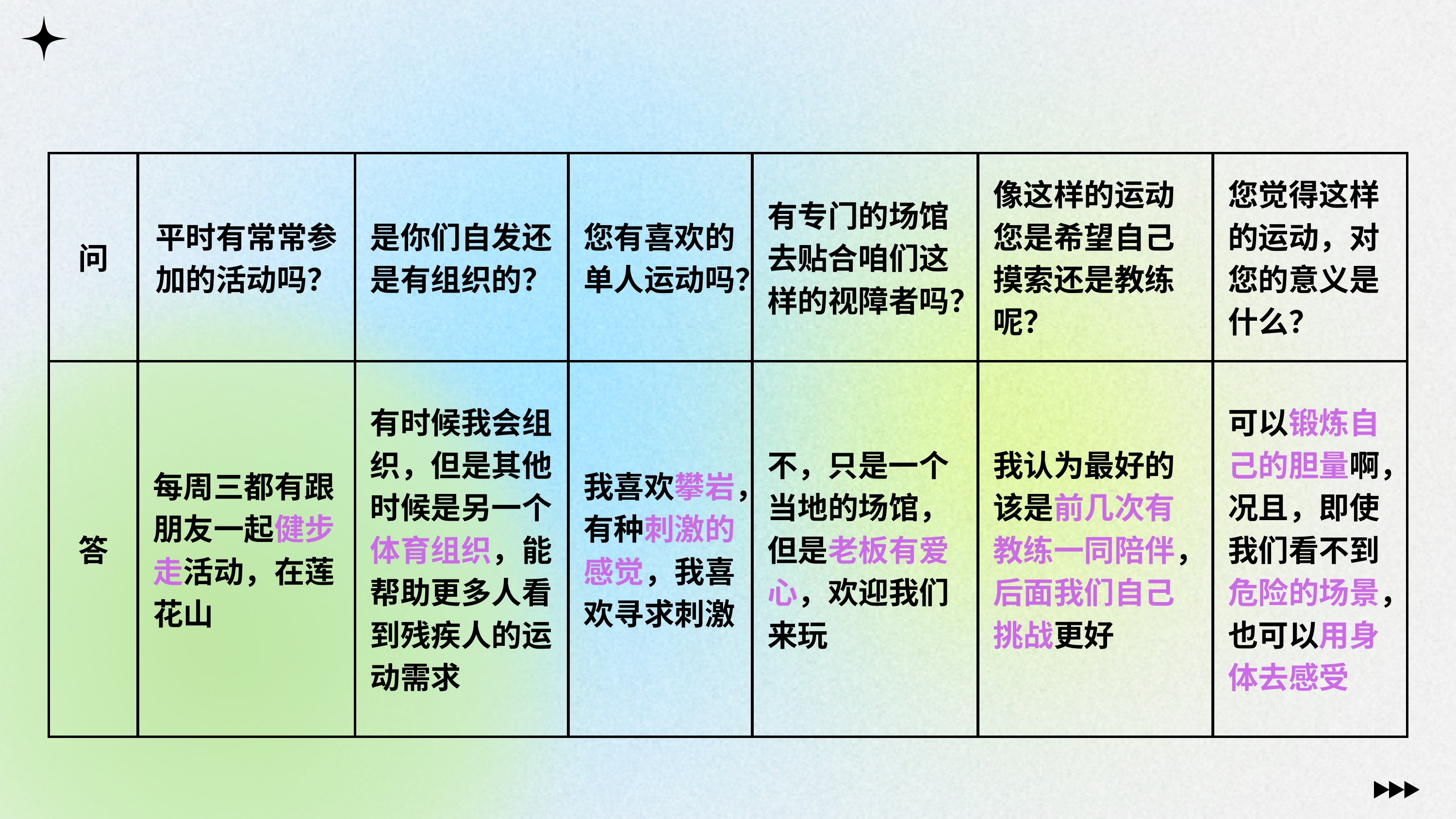

| 问 | 平时有常常参加的活动吗？ | 是你们自发还是有组织的？ | 您有喜欢的单人运动吗？ | 有专门的场馆去贴合咱们这样的视障者吗？ | 像这样的运动您是希望自己摸索还是教练呢？ | 您觉得这样的运动，对您的意义是什么？ |
| --- | --- | --- | --- | --- | --- | --- |
| 答 | 每周三都有跟朋友一起健步走活动，在莲花山 | 有时候我会组织，但是其他时候是另一个体育组织，能帮助更多人看到残疾人的运动需求 | 我喜欢攀岩，有种刺激的感觉，我喜欢寻求刺激 | 不，只是一个当地的场馆，但是老板有爱心，欢迎我们来玩 | 我认为最好的该是前几次有教练一同陪伴，后面我们自己挑战更好 | 可以锻炼自己的胆量啊，况且，即使我们看不到危险的场景，也可以用身体去感受 |